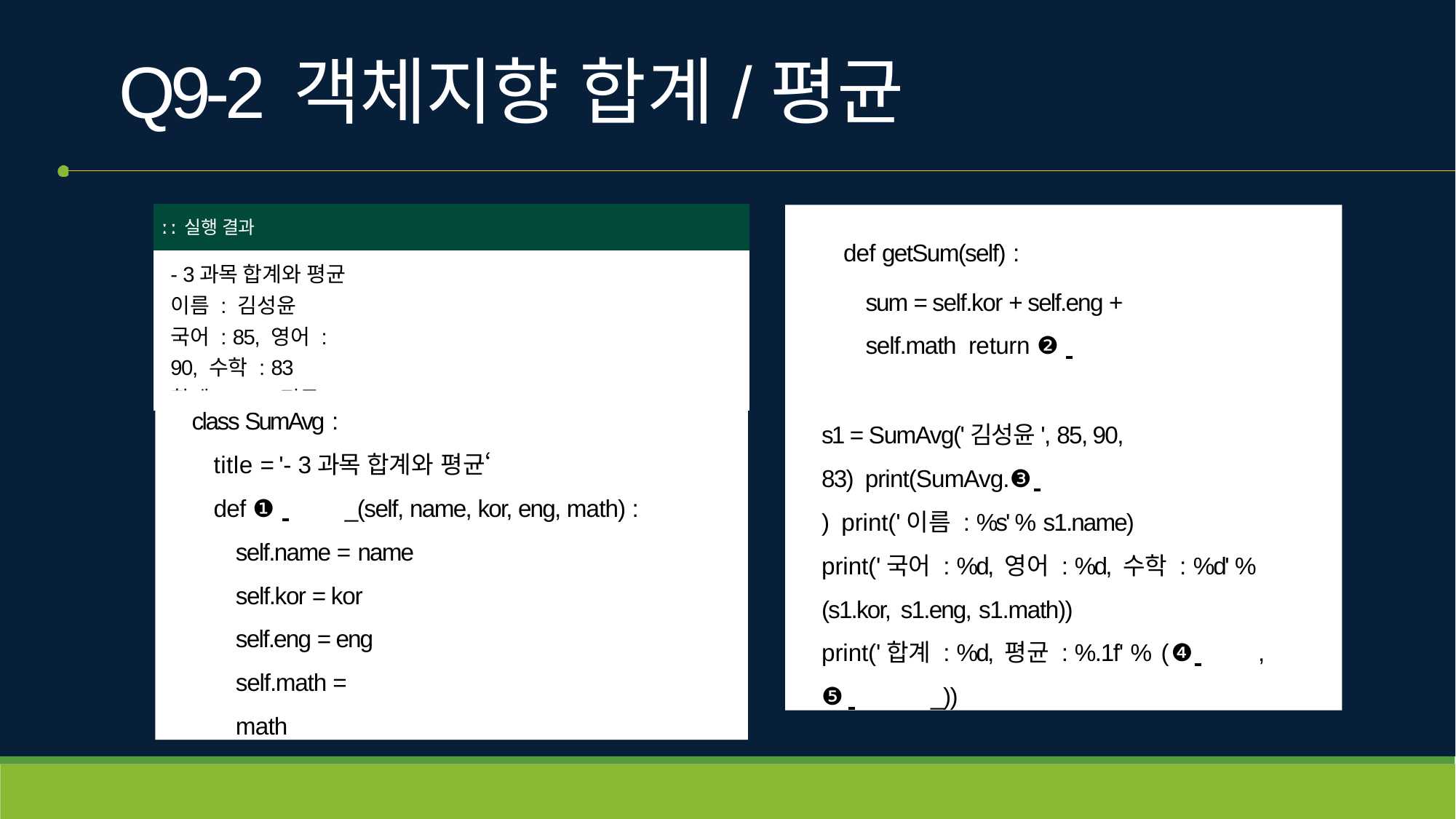

# Q9-2	객체지향 합계/평균

| ː ː 실행 결과 |
| --- |
| - 3과목 합계와 평균 이름 : 김성윤 국어 : 85, 영어 : 90, 수학 : 83 합계 : 258, 평균 : 86.0 |

def getSum(self) :
sum = self.kor + self.eng + self.math  return ❷

s1 = SumAvg('김성윤', 85, 90, 83)  print(SumAvg.❸ 	)  print('이름 : %s' % s1.name)
print('국어 : %d, 영어 : %d, 수학 : %d' % (s1.kor,  s1.eng, s1.math))
print('합계 : %d, 평균 : %.1f' %  (❹ 	,
❺ 	_))
class SumAvg :
title = '- 3과목 합계와 평균‘
def ❶ 	_(self, name, kor, eng, math) :  self.name = name
self.kor = kor  self.eng = eng  self.math = math